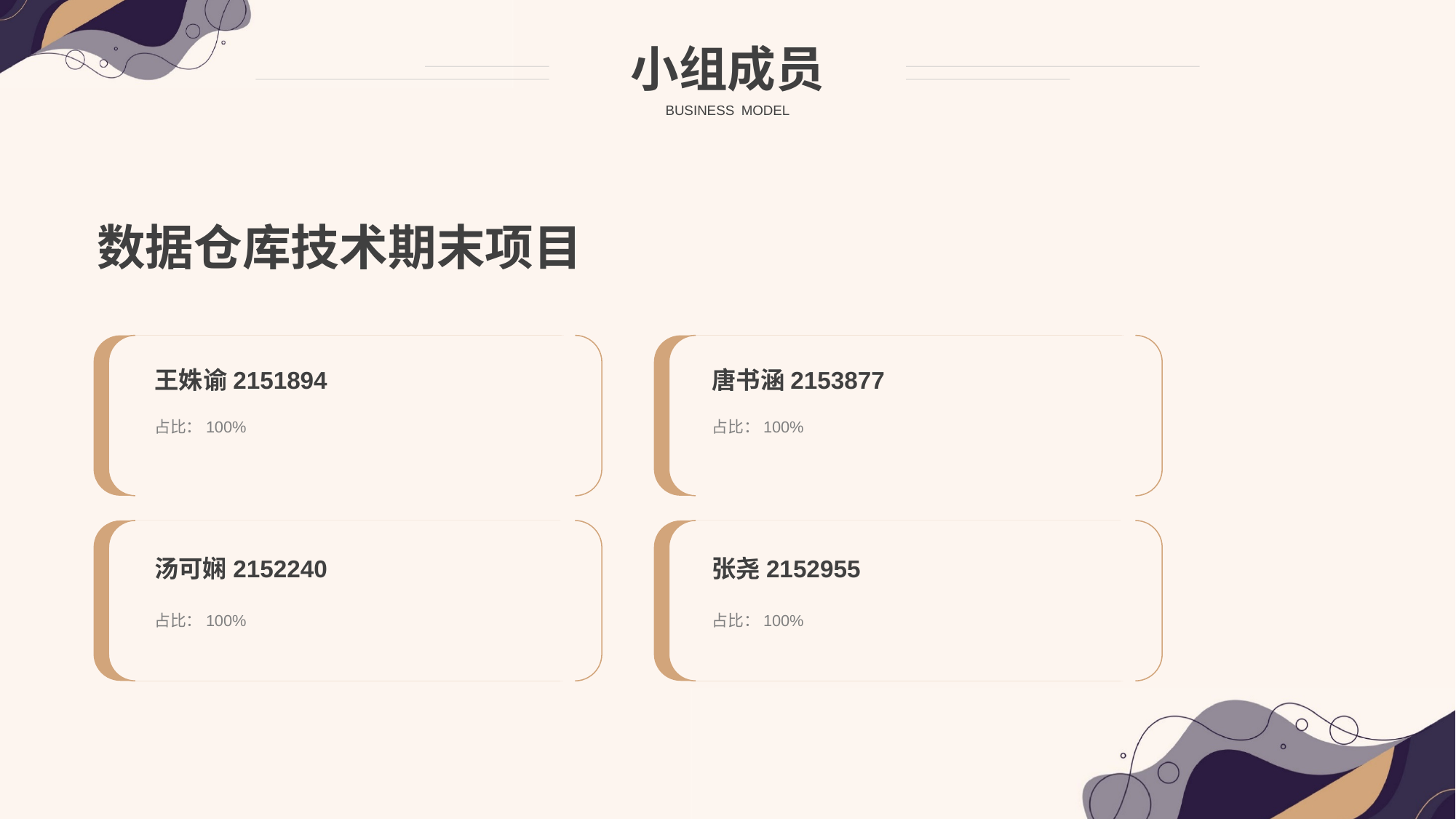

小组成员
BUSINESS MODEL
数据仓库技术期末项目

王姝谕2151894
唐书涵2153877
占比：100%
占比：100%

张尧2152955
汤可娴2152240
占比：100%
占比：100%